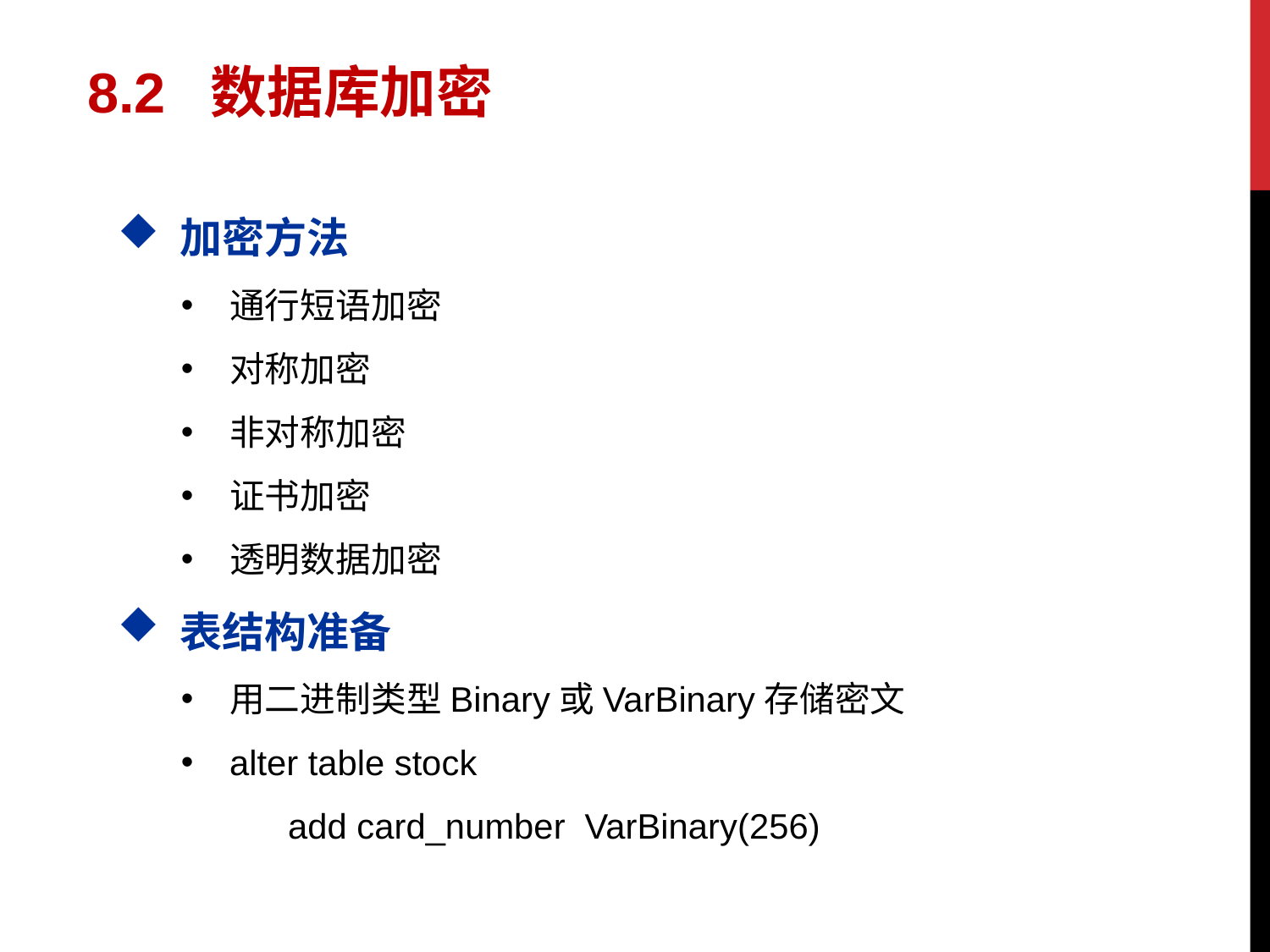

8.2  数据库加密
加密方法
通行短语加密
对称加密
非对称加密
证书加密
透明数据加密
表结构准备
用二进制类型Binary或VarBinary存储密文
alter table stock
           add card_number  VarBinary(256)